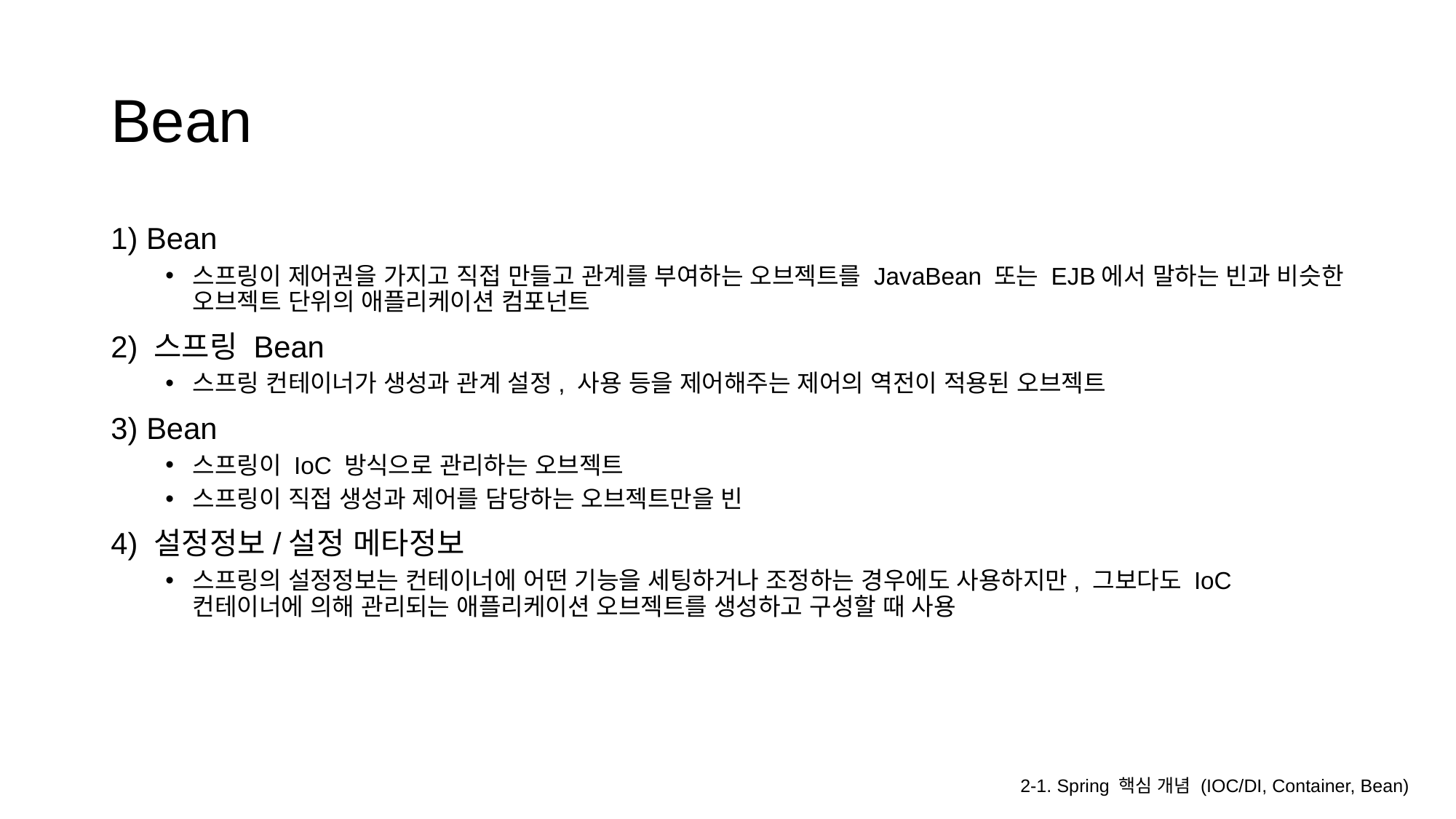

# Bean
1) Bean
스프링이 제어권을 가지고 직접 만들고 관계를 부여하는 오브젝트를 JavaBean 또는 EJB에서 말하는 빈과 비슷한 오브젝트 단위의 애플리케이션 컴포넌트
2) 스프링 Bean
스프링 컨테이너가 생성과 관계 설정, 사용 등을 제어해주는 제어의 역전이 적용된 오브젝트
3) Bean
스프링이 IoC 방식으로 관리하는 오브젝트
스프링이 직접 생성과 제어를 담당하는 오브젝트만을 빈
4) 설정정보/설정 메타정보
스프링의 설정정보는 컨테이너에 어떤 기능을 세팅하거나 조정하는 경우에도 사용하지만, 그보다도 IoC 컨테이너에 의해 관리되는 애플리케이션 오브젝트를 생성하고 구성할 때 사용

2-1. Spring 핵심 개념 (IOC/DI, Container, Bean)